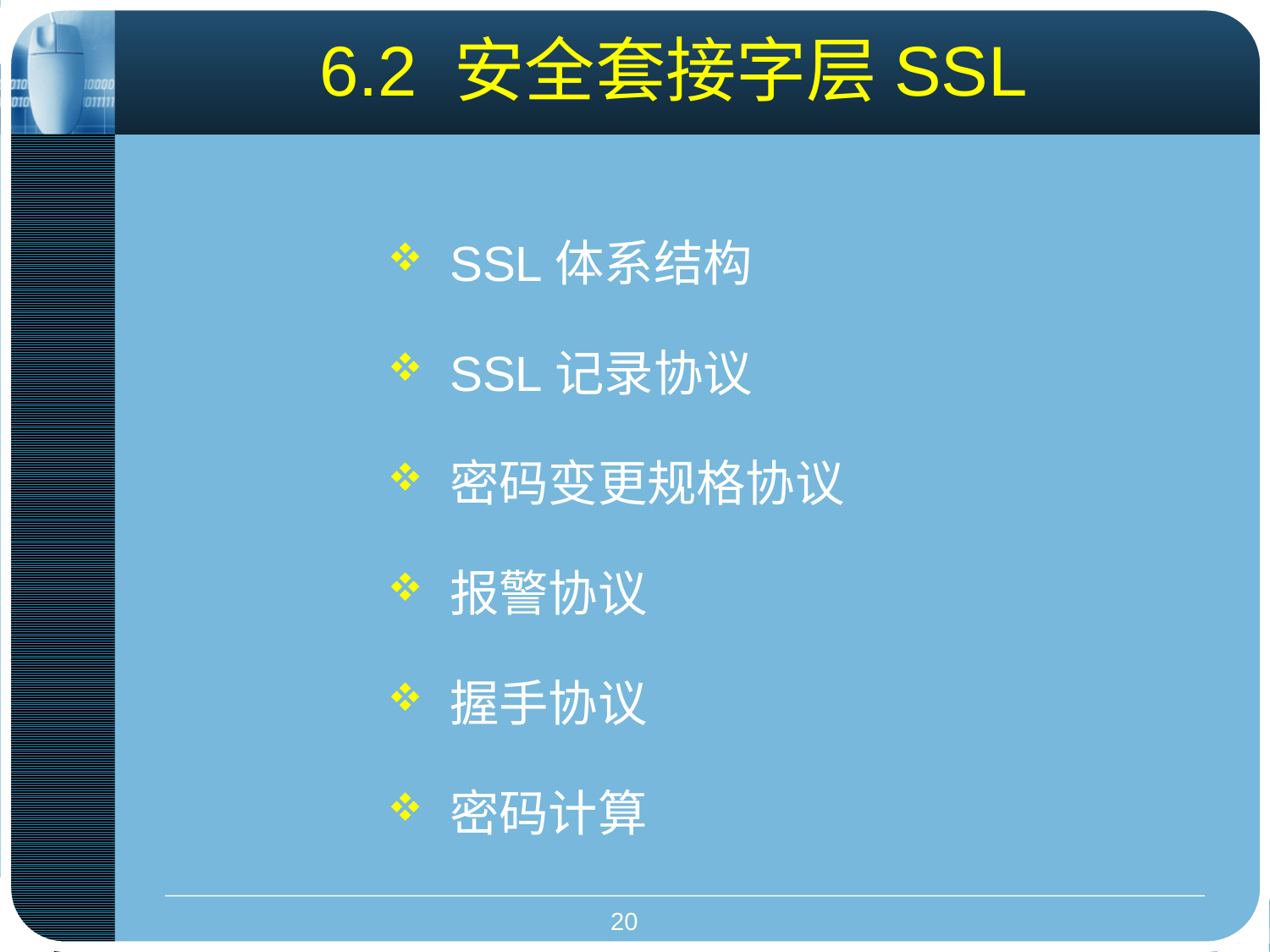

# 6.2 安全套接字层SSL
SSL体系结构
SSL记录协议
密码变更规格协议
报警协议
握手协议
密码计算
20